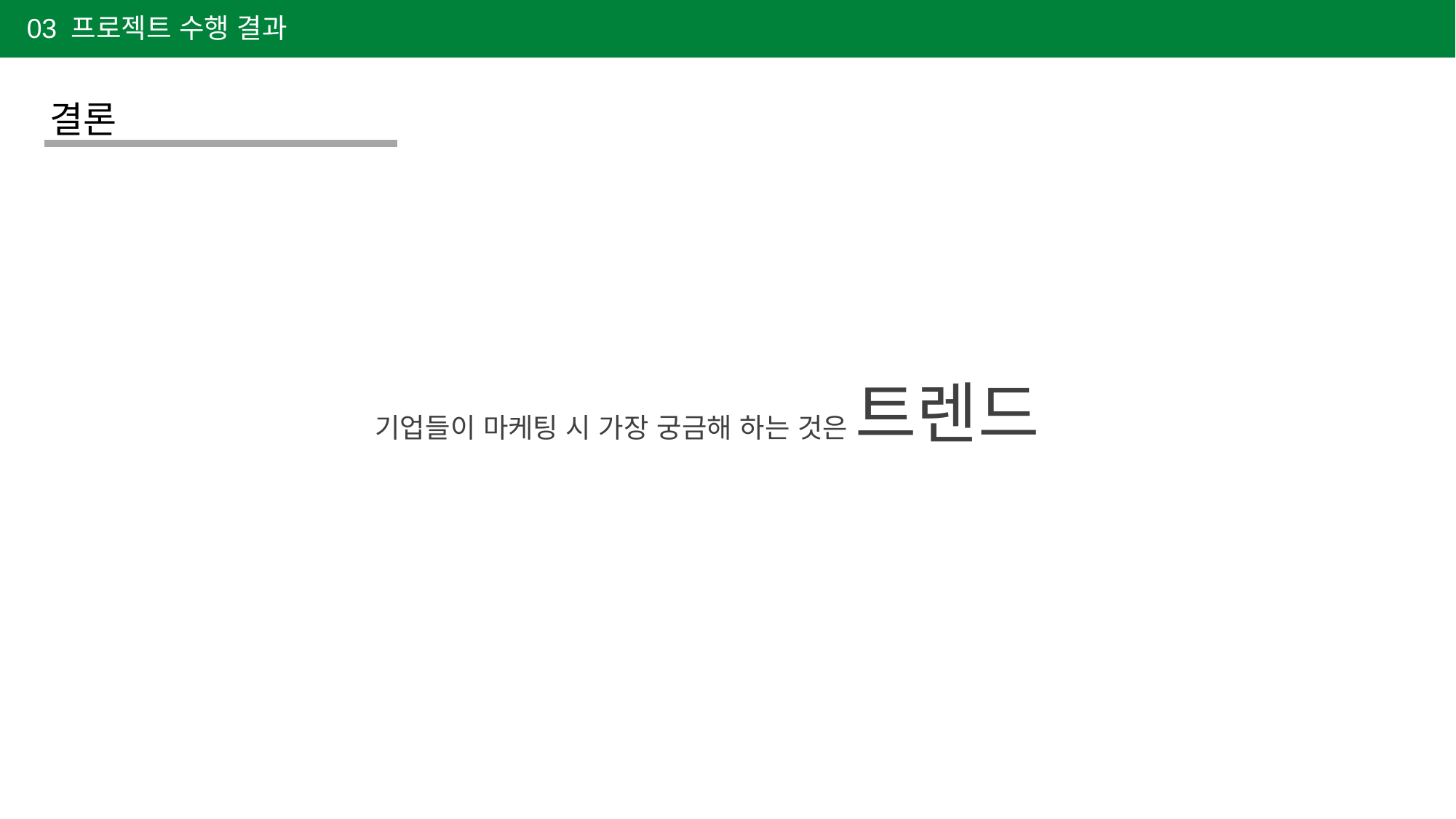

03 프로젝트 수행 결과
결론
기업들이 마케팅 시 가장 궁금해 하는 것은 트렌드